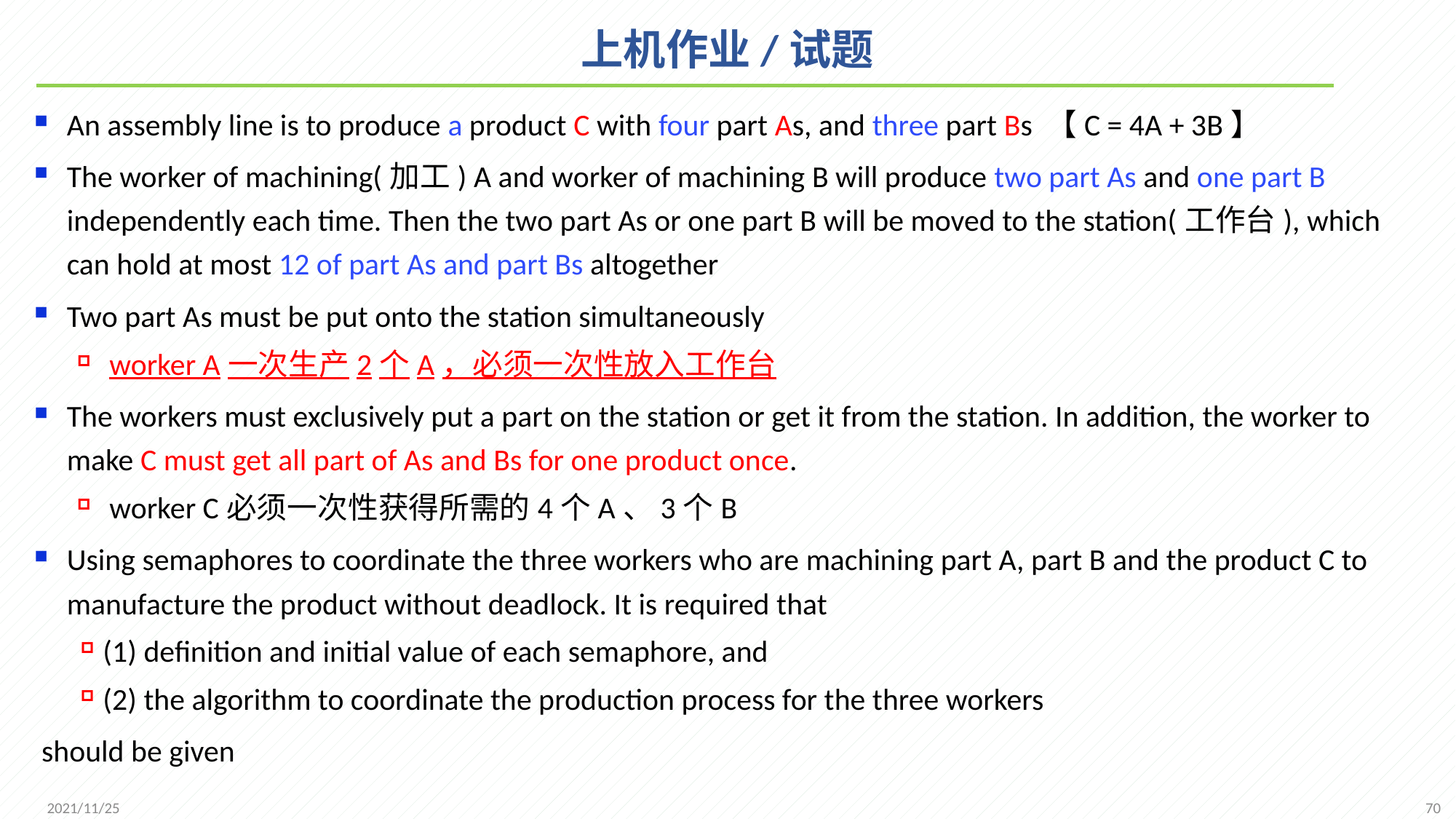

# 上机作业/试题
An assembly line is to produce a product C with four part As, and three part Bs 【C = 4A + 3B】
The worker of machining(加工) A and worker of machining B will produce two part As and one part B independently each time. Then the two part As or one part B will be moved to the station(工作台), which can hold at most 12 of part As and part Bs altogether
Two part As must be put onto the station simultaneously
worker A一次生产2个A，必须一次性放入工作台
The workers must exclusively put a part on the station or get it from the station. In addition, the worker to make C must get all part of As and Bs for one product once.
worker C必须一次性获得所需的4个A、3个B
Using semaphores to coordinate the three workers who are machining part A, part B and the product C to manufacture the product without deadlock. It is required that
(1) definition and initial value of each semaphore, and
(2) the algorithm to coordinate the production process for the three workers
 should be given
70
2021/11/25